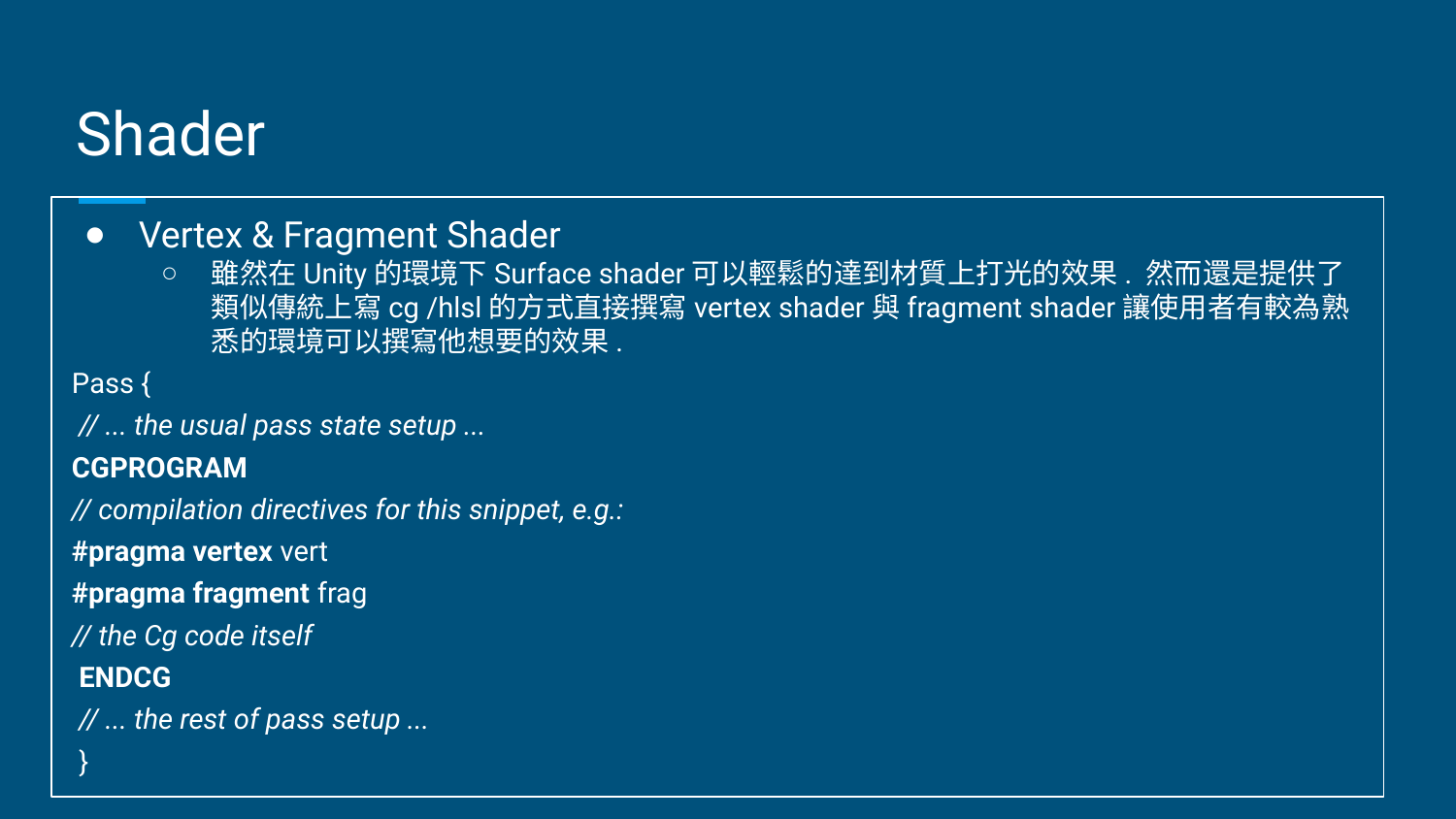

# Shader
Vertex & Fragment Shader
雖然在Unity的環境下Surface shader可以輕鬆的達到材質上打光的效果. 然而還是提供了類似傳統上寫cg /hlsl的方式直接撰寫vertex shader與fragment shader讓使用者有較為熟悉的環境可以撰寫他想要的效果.
Pass {
 // ... the usual pass state setup ...
CGPROGRAM
// compilation directives for this snippet, e.g.:
#pragma vertex vert
#pragma fragment frag
// the Cg code itself
 ENDCG
 // ... the rest of pass setup ...
 }